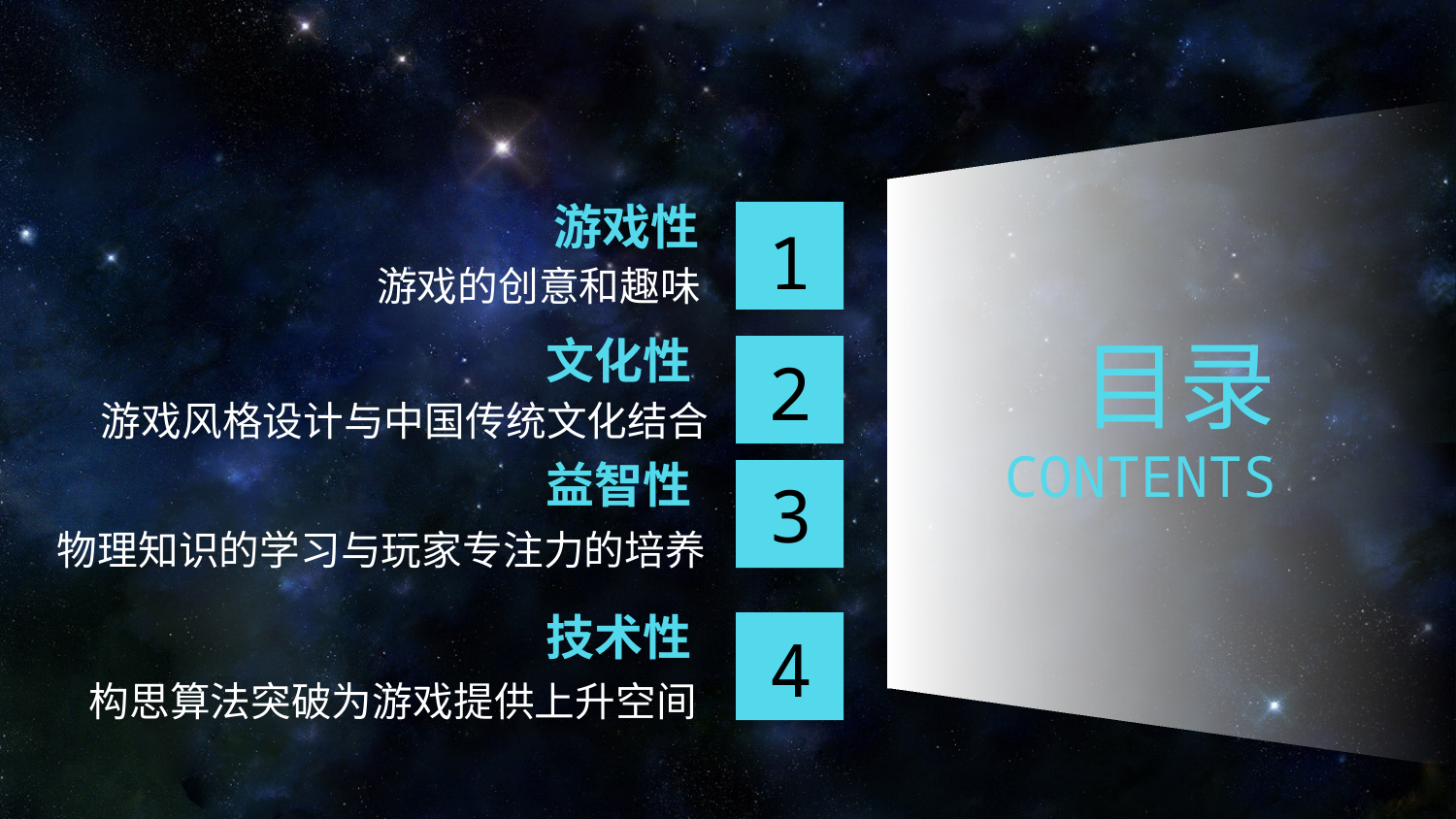

游戏性
游戏的创意和趣味

1
目录
CONTENTS
文化性
游戏风格设计与中国传统文化结合

2
益智性
物理知识的学习与玩家专注力的培养

3
技术性
构思算法突破为游戏提供上升空间

4